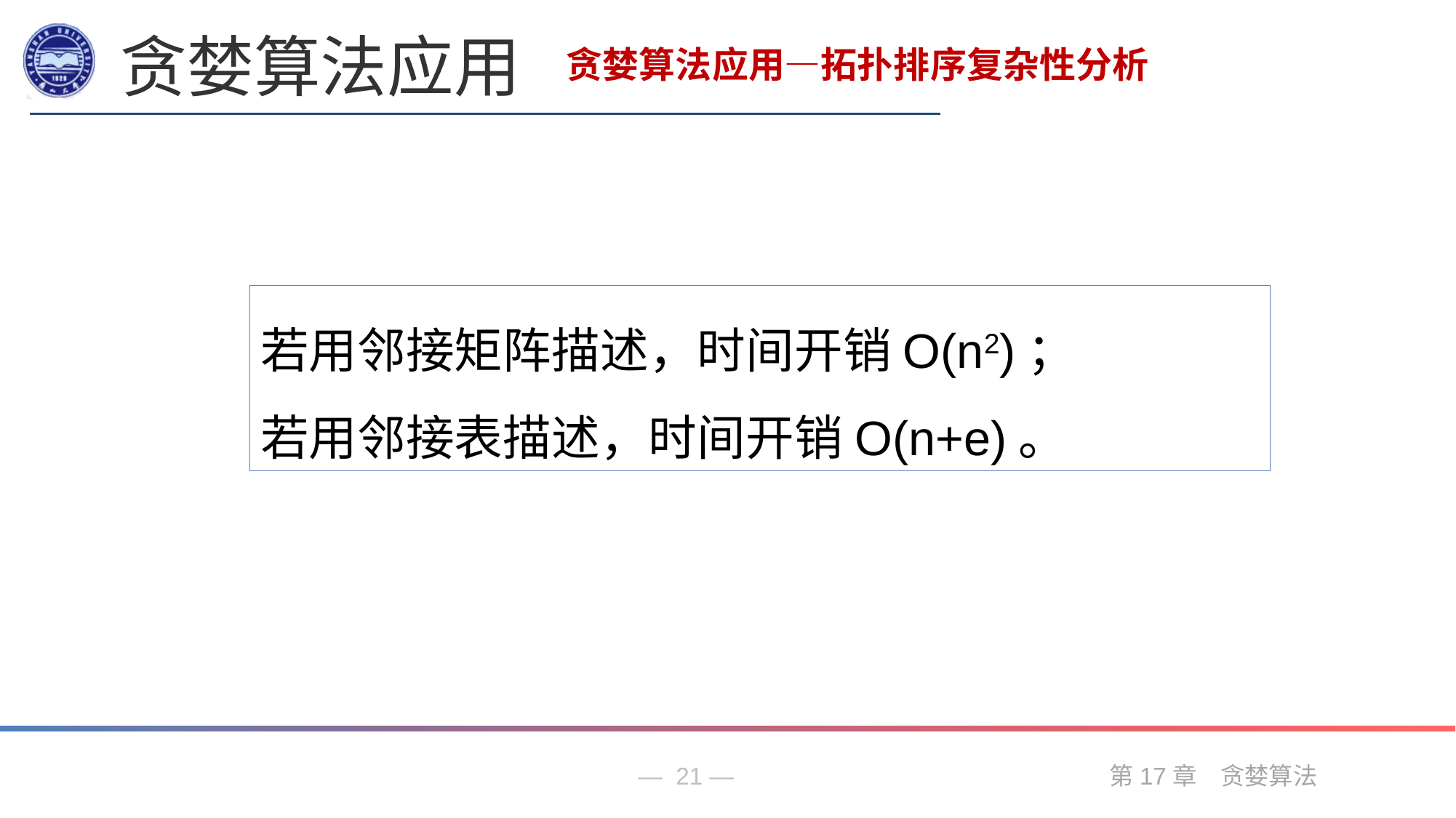

贪婪算法应用
贪婪算法应用—拓扑排序复杂性分析
若用邻接矩阵描述，时间开销O(n2)；
若用邻接表描述，时间开销O(n+e)。